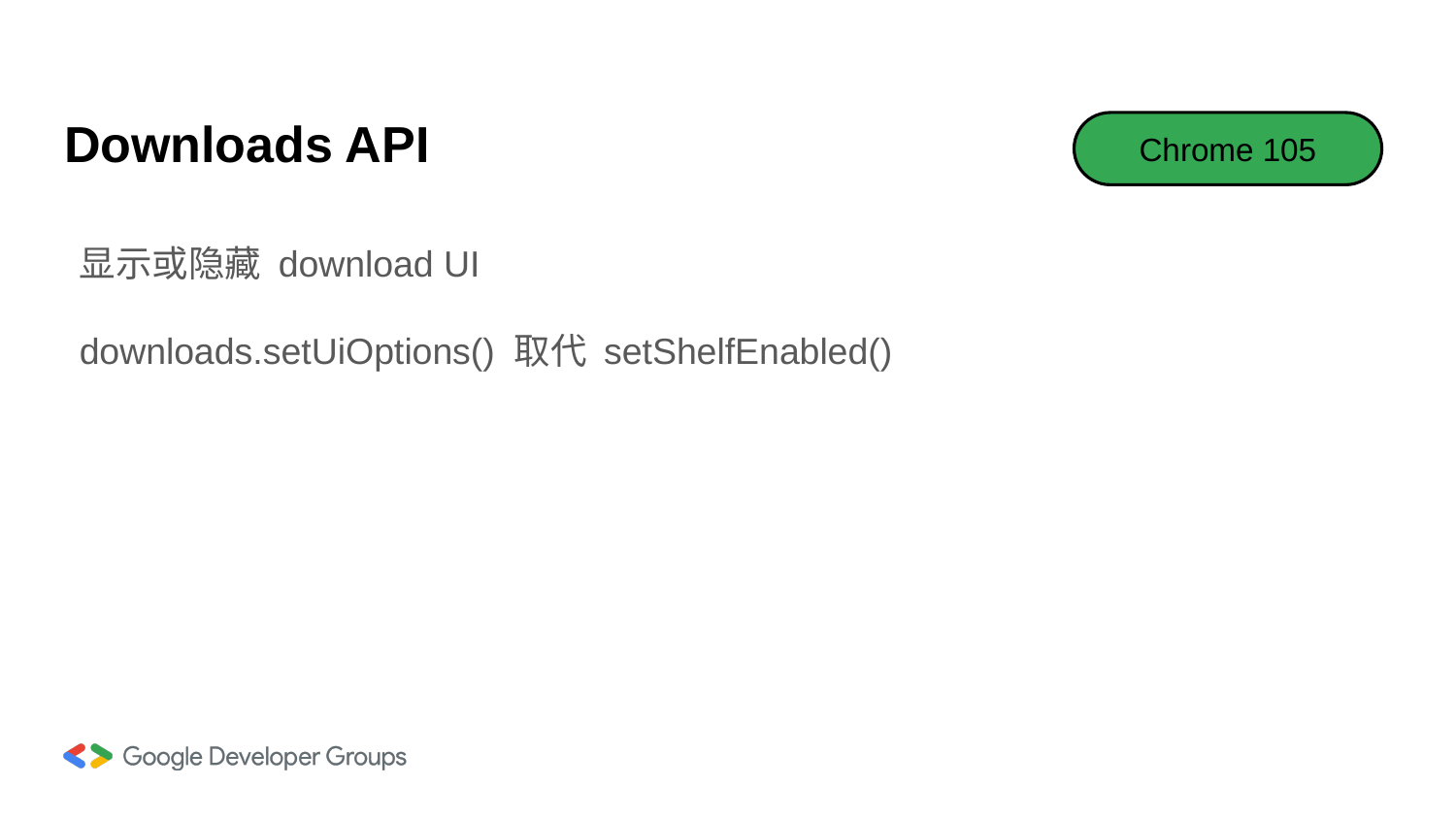

# Downloads API
Chrome 105
显示或隐藏 download UI

downloads.setUiOptions() 取代 setShelfEnabled()